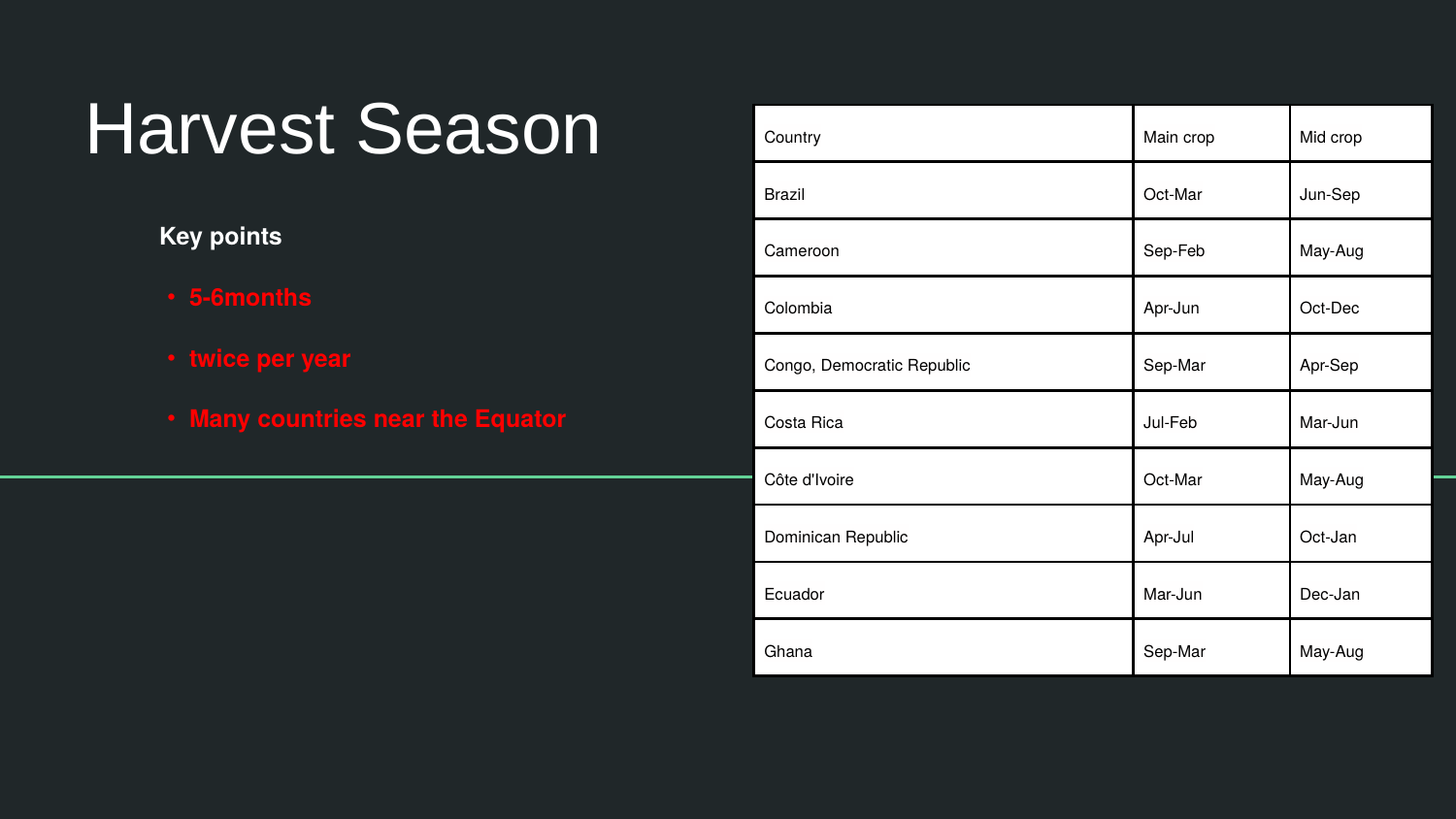

# Harvest Season
| Country | Main crop | Mid crop |
| --- | --- | --- |
| Brazil | Oct-Mar | Jun-Sep |
| Cameroon | Sep-Feb | May-Aug |
| Colombia | Apr-Jun | Oct-Dec |
| Congo, Democratic Republic | Sep-Mar | Apr-Sep |
| Costa Rica | Jul-Feb | Mar-Jun |
| Côte d'Ivoire | Oct-Mar | May-Aug |
| Dominican Republic | Apr-Jul | Oct-Jan |
| Ecuador | Mar-Jun | Dec-Jan |
| Ghana | Sep-Mar | May-Aug |
Key points
・5-6months
・twice per year
・Many countries near the Equator